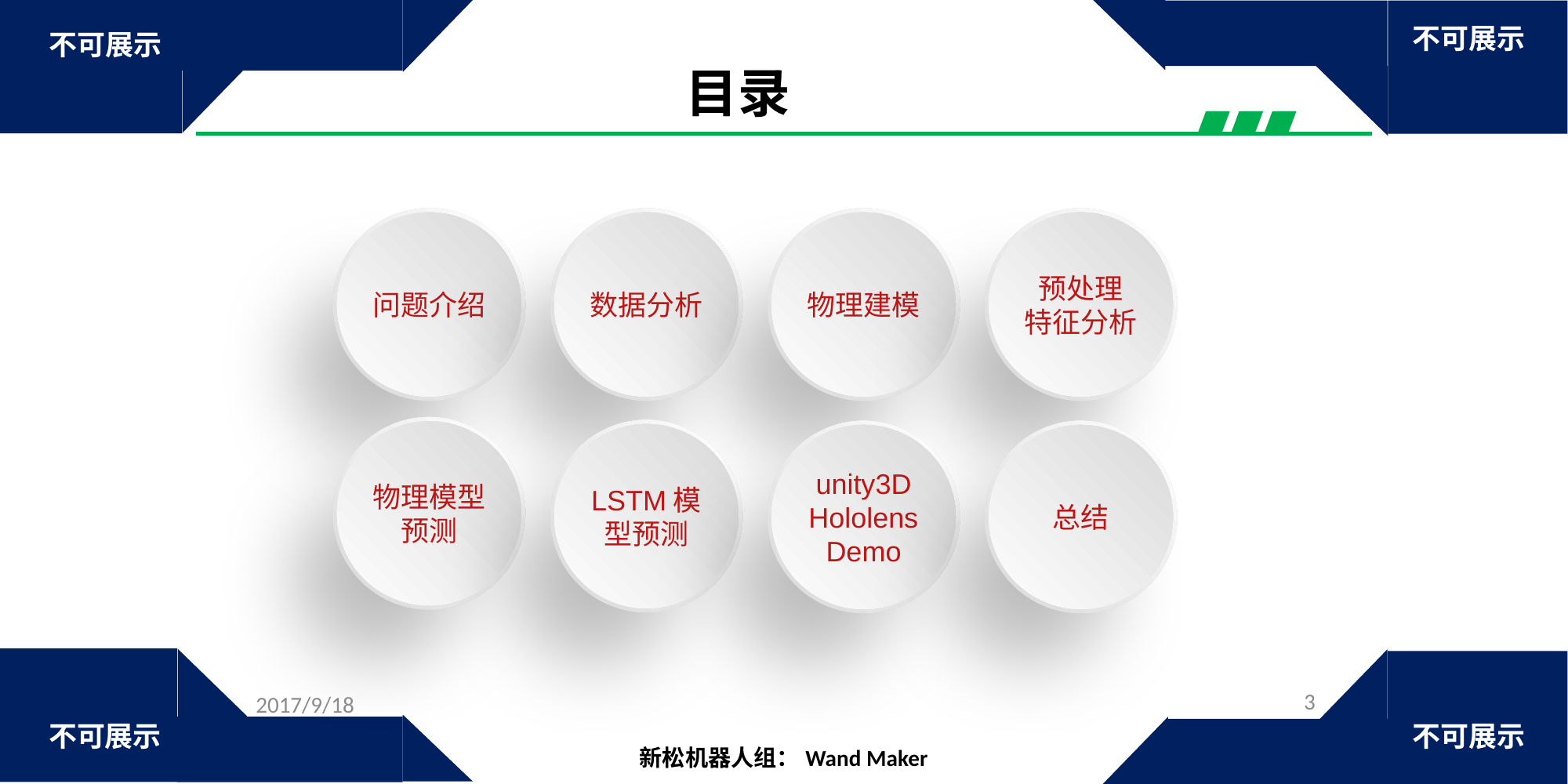

目录

问题介绍

数据分析

物理建模

预处理
特征分析

物理模型预测

LSTM模型预测

unity3D
Hololens Demo

总结
3
2017/9/18
新松机器人组：Wand Maker